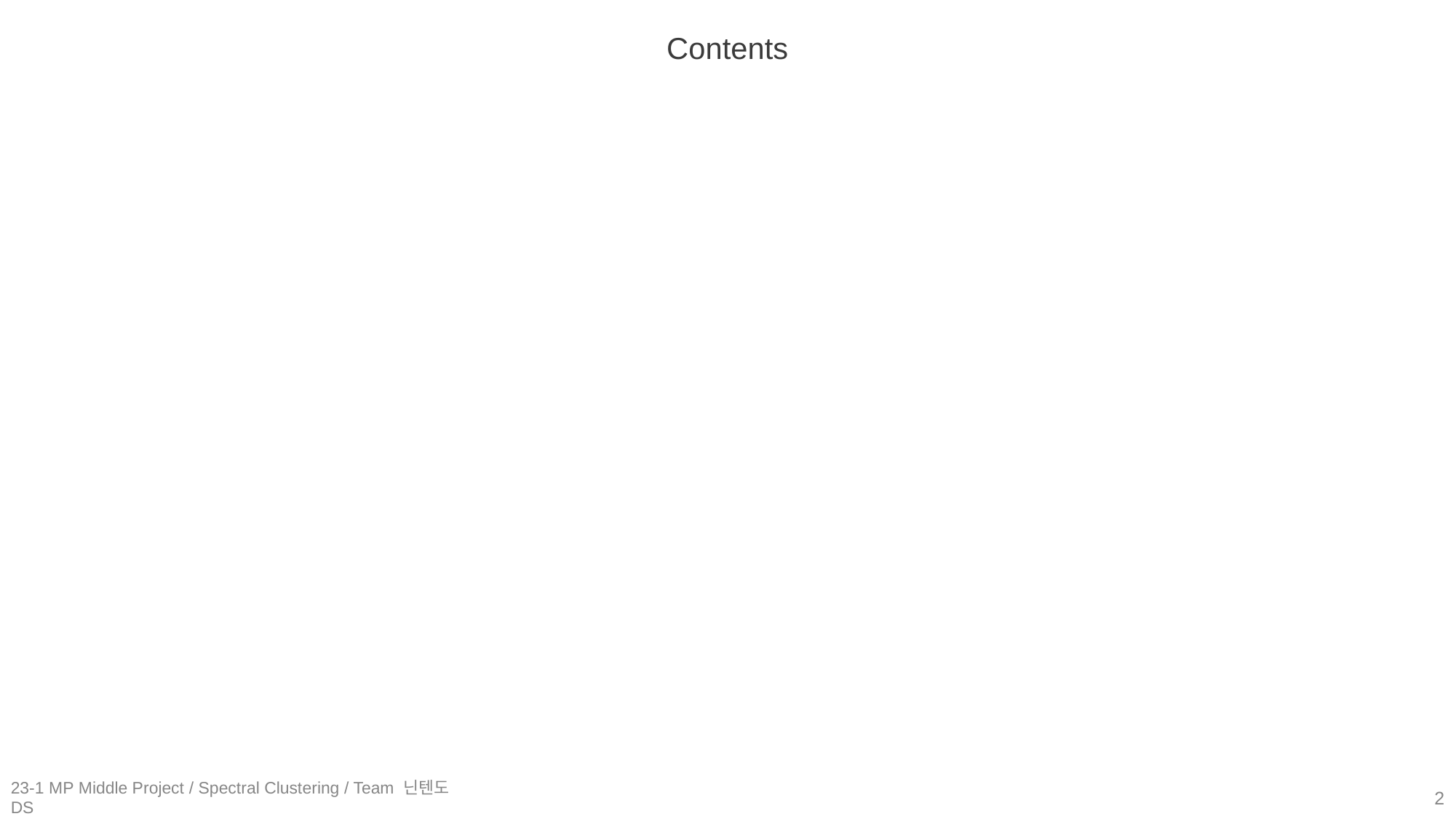

Contents
23-1 MP Middle Project / Spectral Clustering / Team 닌텐도 DS
2